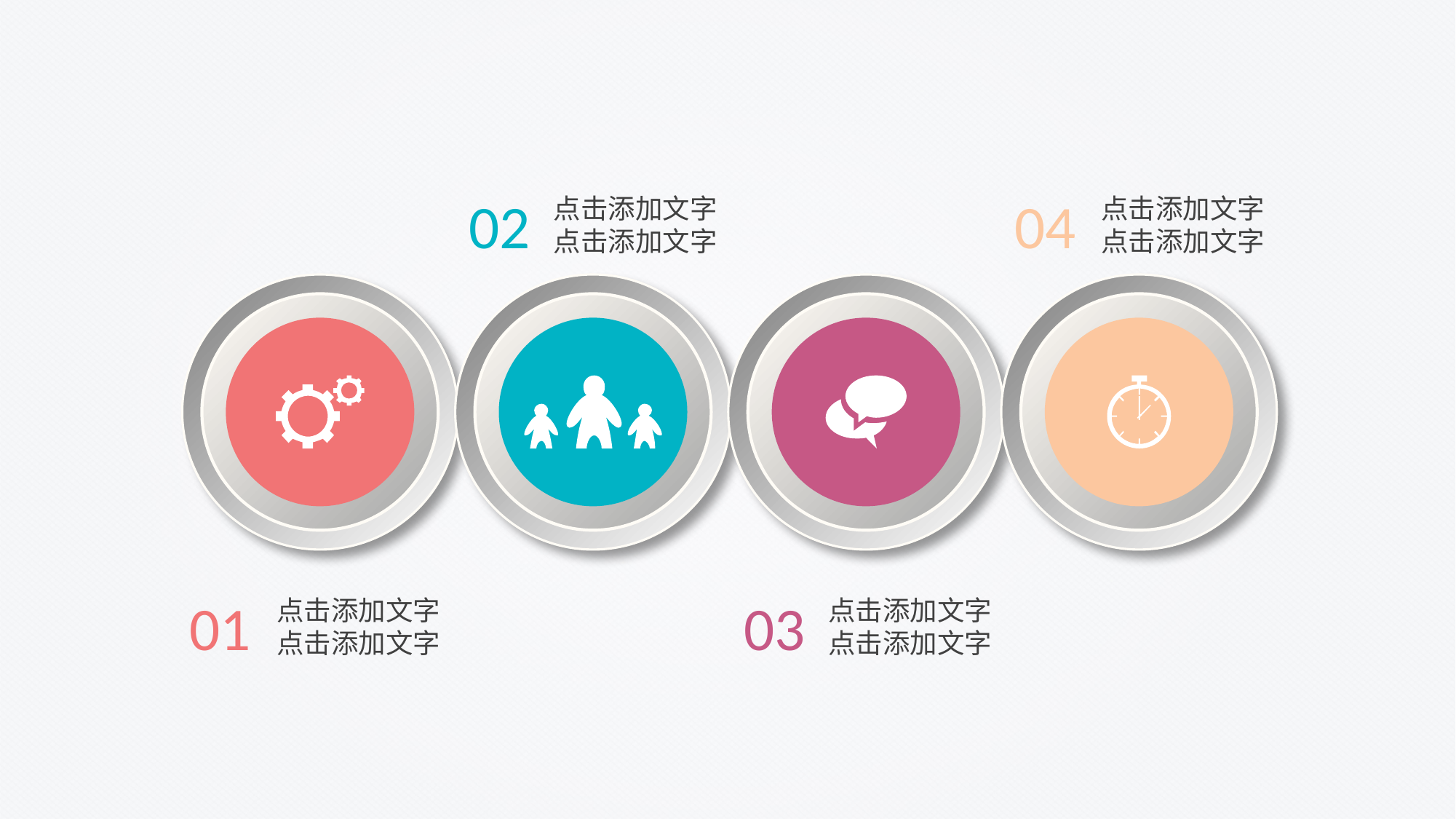

02
点击添加文字
点击添加文字
04
点击添加文字
点击添加文字

01
03
点击添加文字
点击添加文字
点击添加文字
点击添加文字